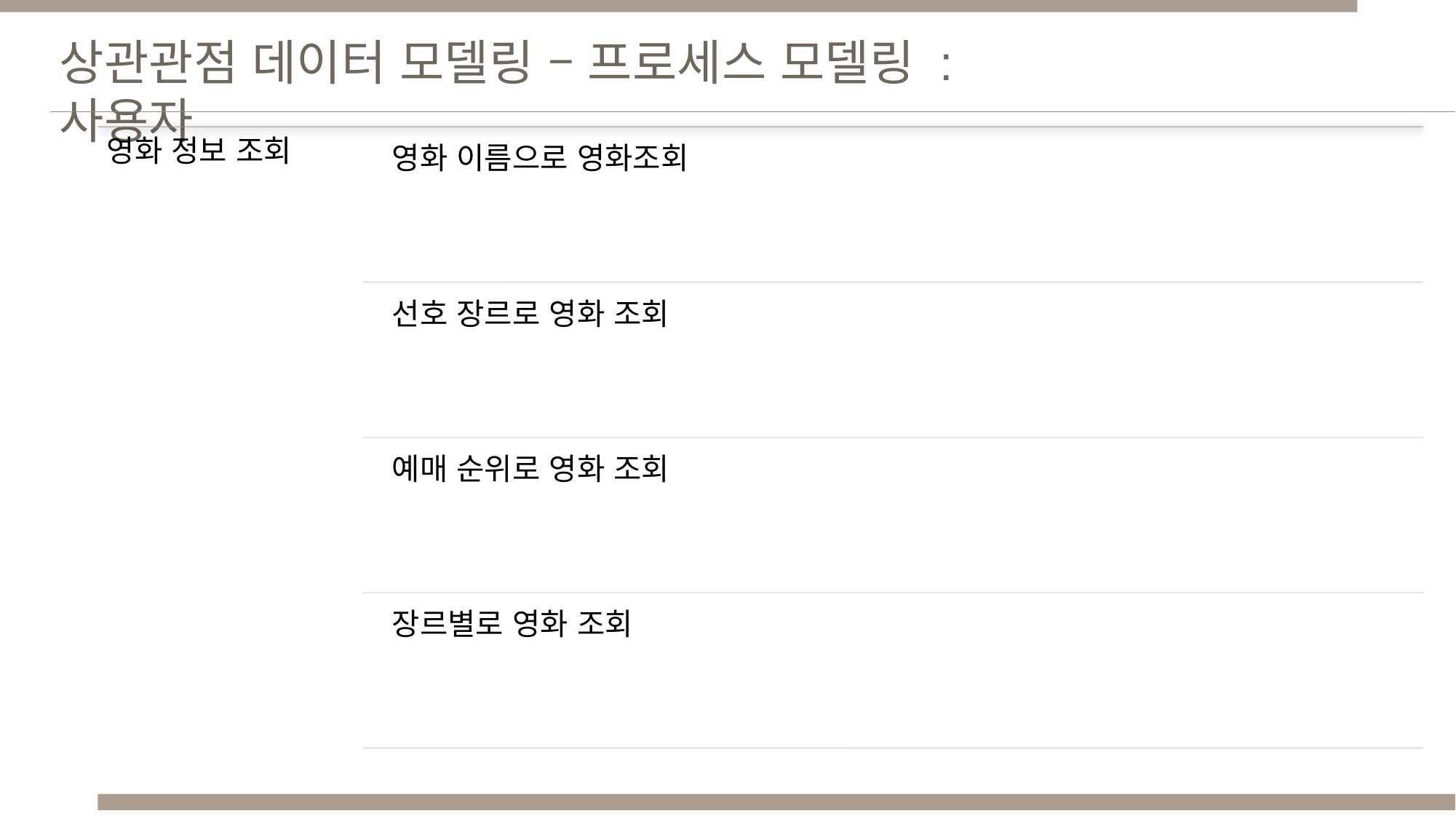

상관관점 데이터 모델링 – 프로세스 모델링 : 사용자
영화 정보 조회
영화 이름으로 영화조회
선호 장르로 영화 조회
예매 순위로 영화 조회
장르별로 영화 조회